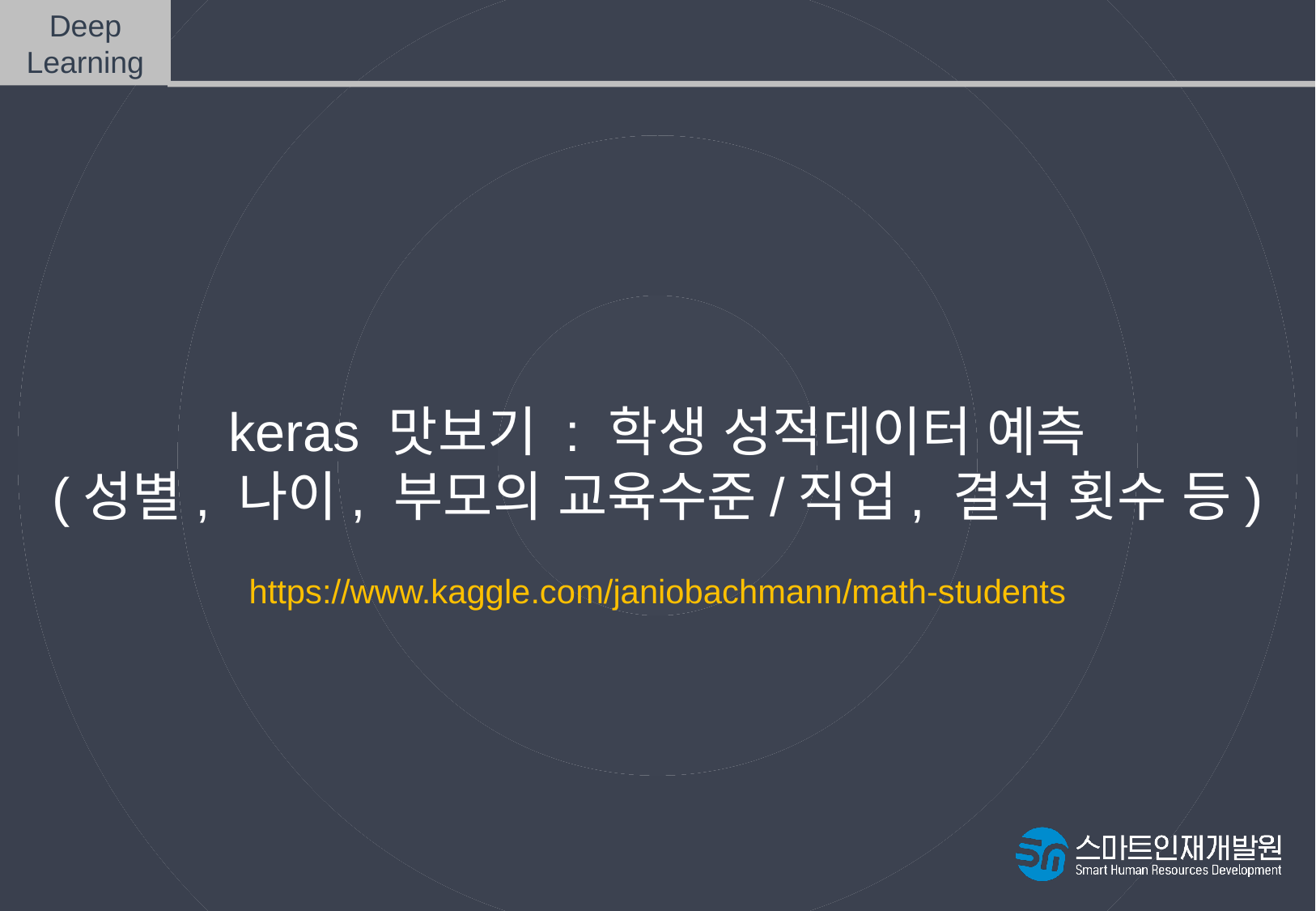

Deep
Learning
코드 실습

keras 맛보기 : 학생 성적데이터 예측
(성별, 나이, 부모의 교육수준/직업, 결석 횟수 등)
https://www.kaggle.com/janiobachmann/math-students